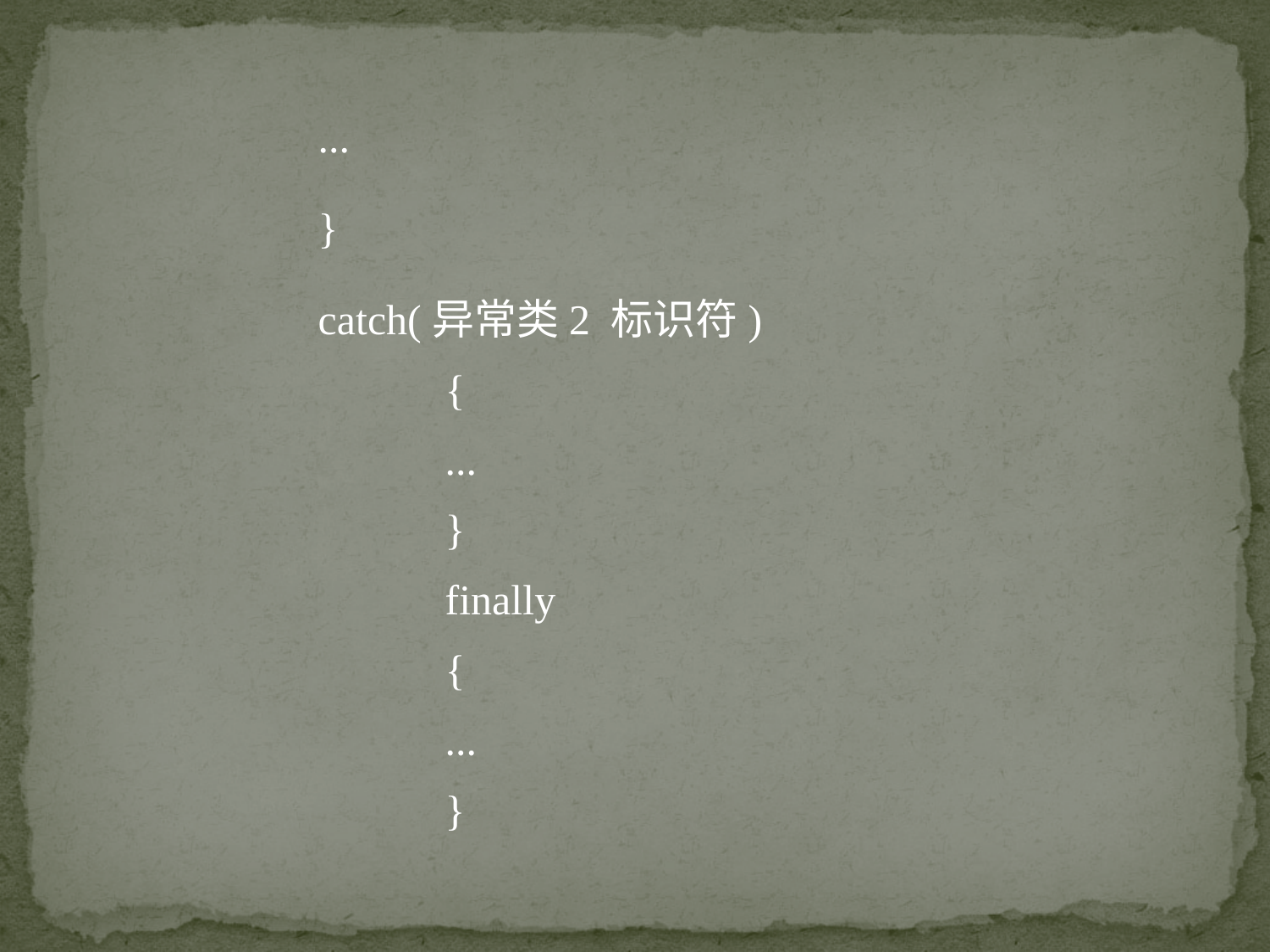

...
}
catch(异常类2 标识符)
	{
	...
	}
	finally
	{
	...
	}